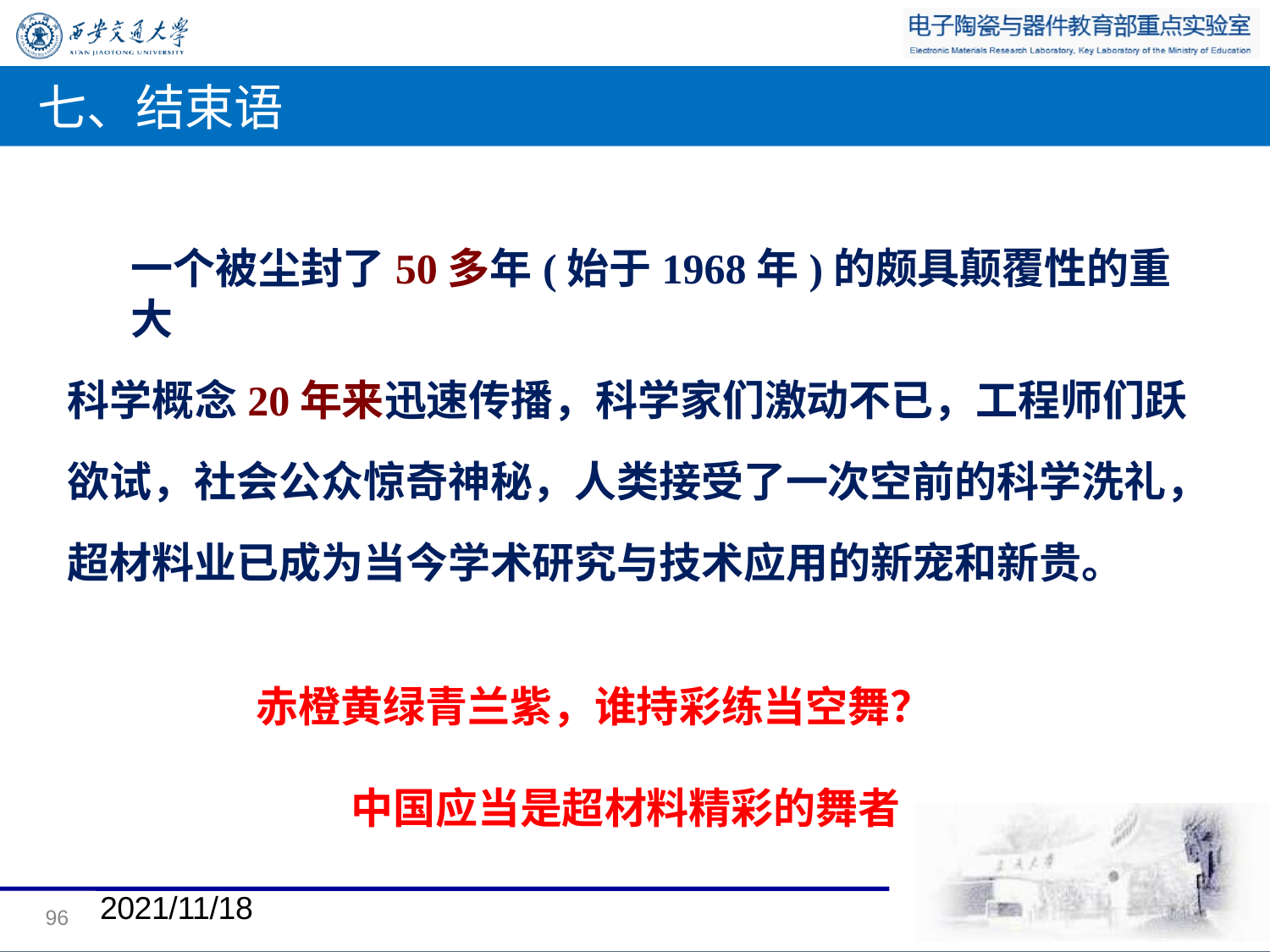

# 七、结束语
一个被尘封了50多年(始于1968年)的颇具颠覆性的重大
科学概念20年来迅速传播，科学家们激动不已，工程师们跃
欲试，社会公众惊奇神秘，人类接受了一次空前的科学洗礼， 超材料业已成为当今学术研究与技术应用的新宠和新贵。

赤橙黄绿青兰紫，谁持彩练当空舞？ 中国应当是超材料精彩的舞者
2021/11/18
96